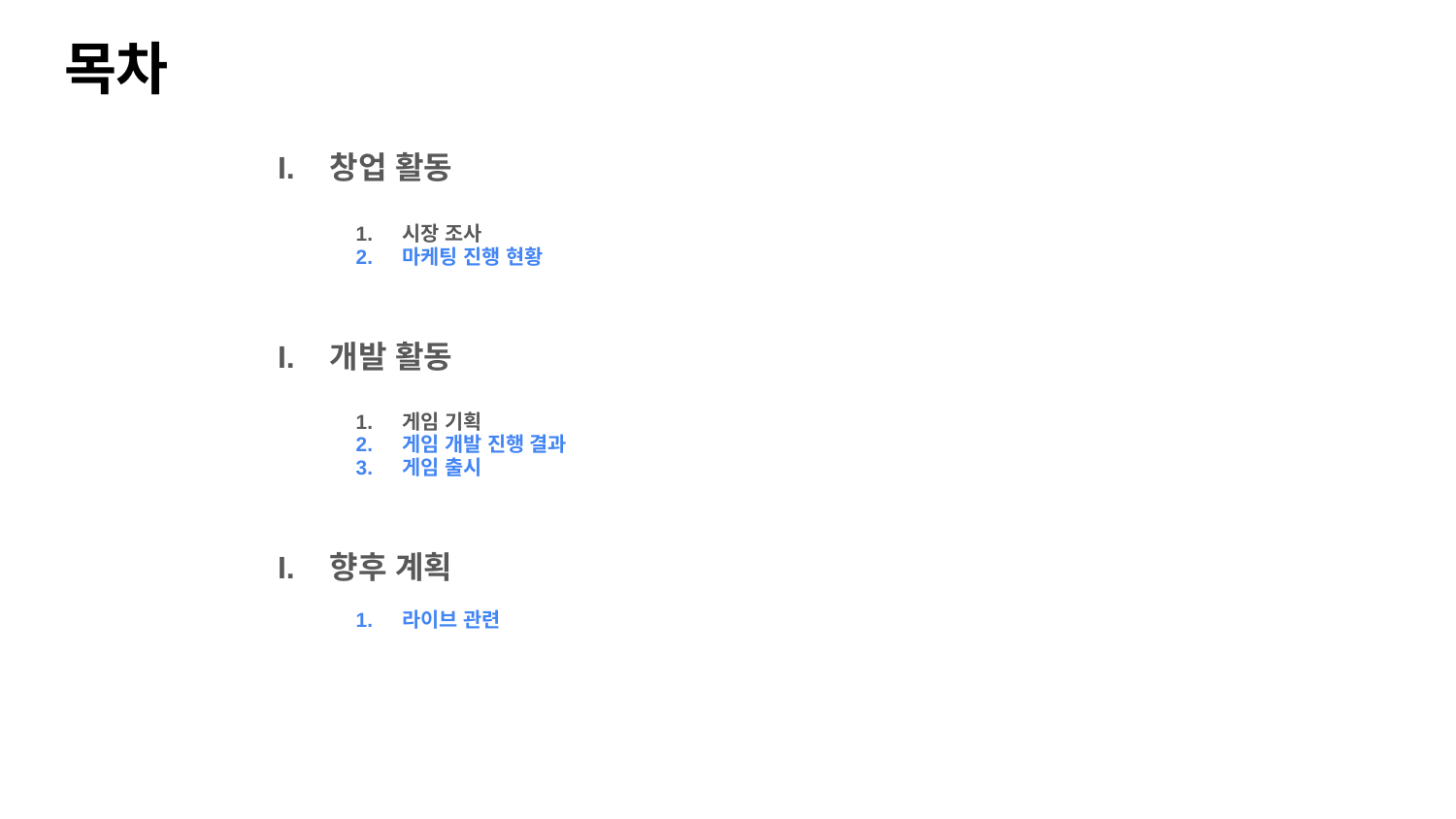

# 목차
창업 활동
시장 조사
마케팅 진행 현황
개발 활동
게임 기획
게임 개발 진행 결과
게임 출시
향후 계획
라이브 관련